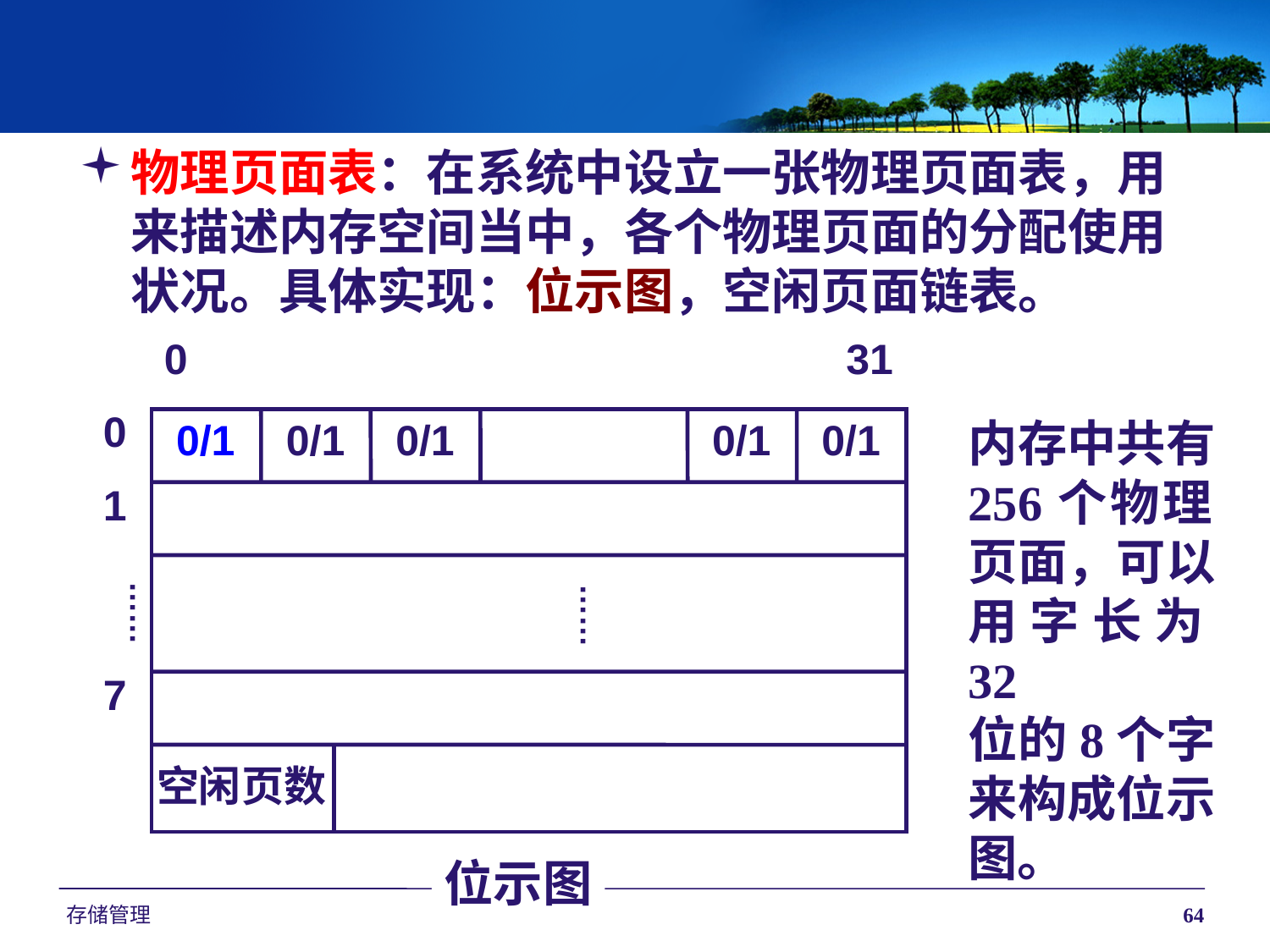

物理页面表：在系统中设立一张物理页面表，用来描述内存空间当中，各个物理页面的分配使用状况。具体实现：位示图，空闲页面链表。
0
31
0
0/1
0/1
0/1
0/1
0/1

1

……
……
7

空闲页数
位示图
内存中共有
256个物理
页面，可以
用字长为32
位的8个字
来构成位示
图。
存储管理
64